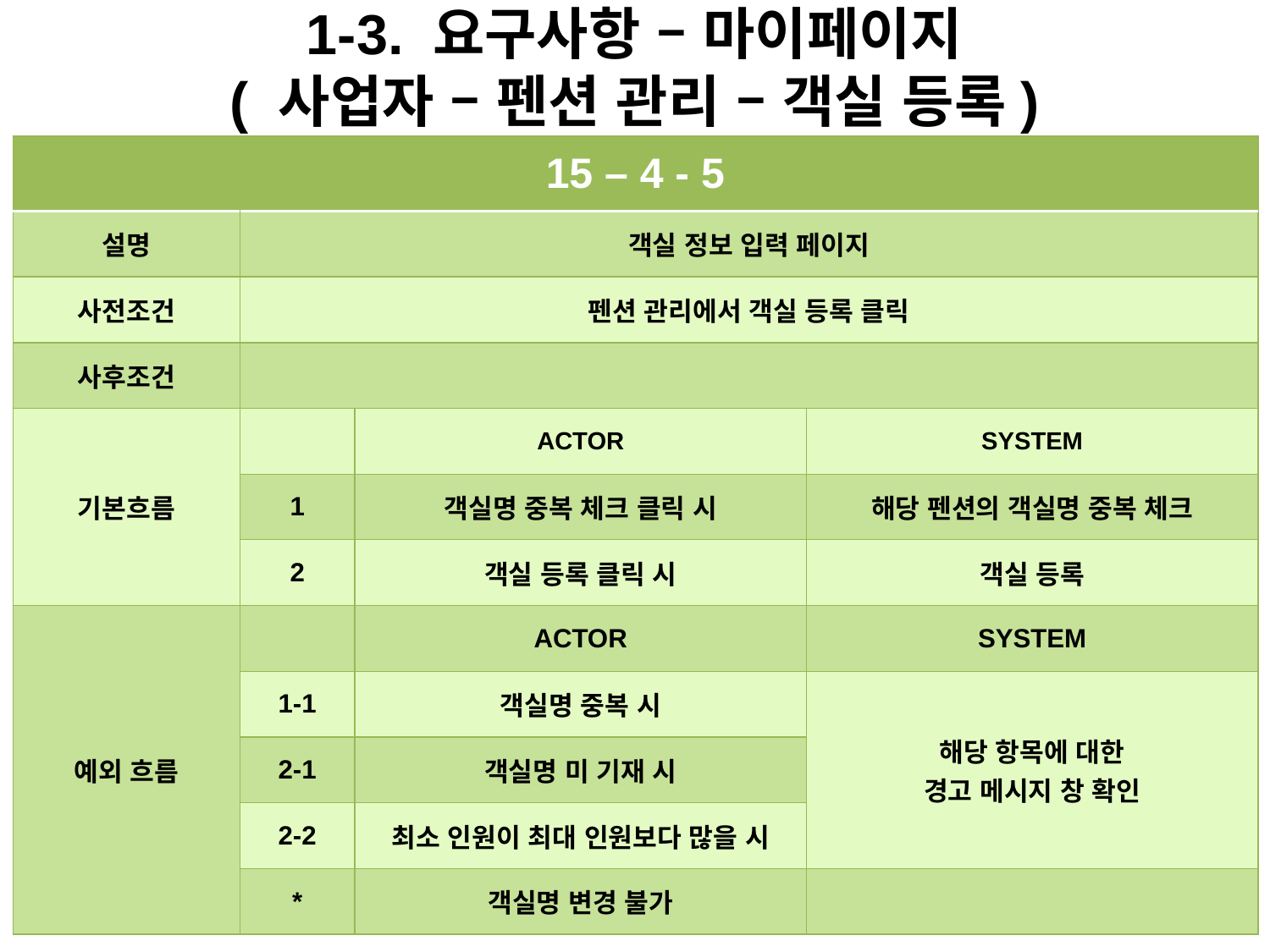

# 1-3. 요구사항 – 마이페이지 ( 사업자 – 펜션 관리 – 객실 등록)
| 15 – 4 - 5 |  |  |  |
| --- | --- | --- | --- |
| 설명 | 객실 정보 입력 페이지 |  |  |
| 사전조건 | 펜션 관리에서 객실 등록 클릭 |  |  |
| 사후조건 |  |  |  |
| 기본흐름 |  | ACTOR | SYSTEM |
|  | 1 | 객실명 중복 체크 클릭 시 | 해당 펜션의 객실명 중복 체크 |
|  | 2 | 객실 등록 클릭 시 | 객실 등록 |
| 예외 흐름 |  | ACTOR | SYSTEM |
|  | 1-1 | 객실명 중복 시 | 해당 항목에 대한 경고 메시지 창 확인 |
|  | 2-1 | 객실명 미 기재 시 |  |
|  | 2-2 | 최소 인원이 최대 인원보다 많을 시 |  |
|  | \* | 객실명 변경 불가 |  |